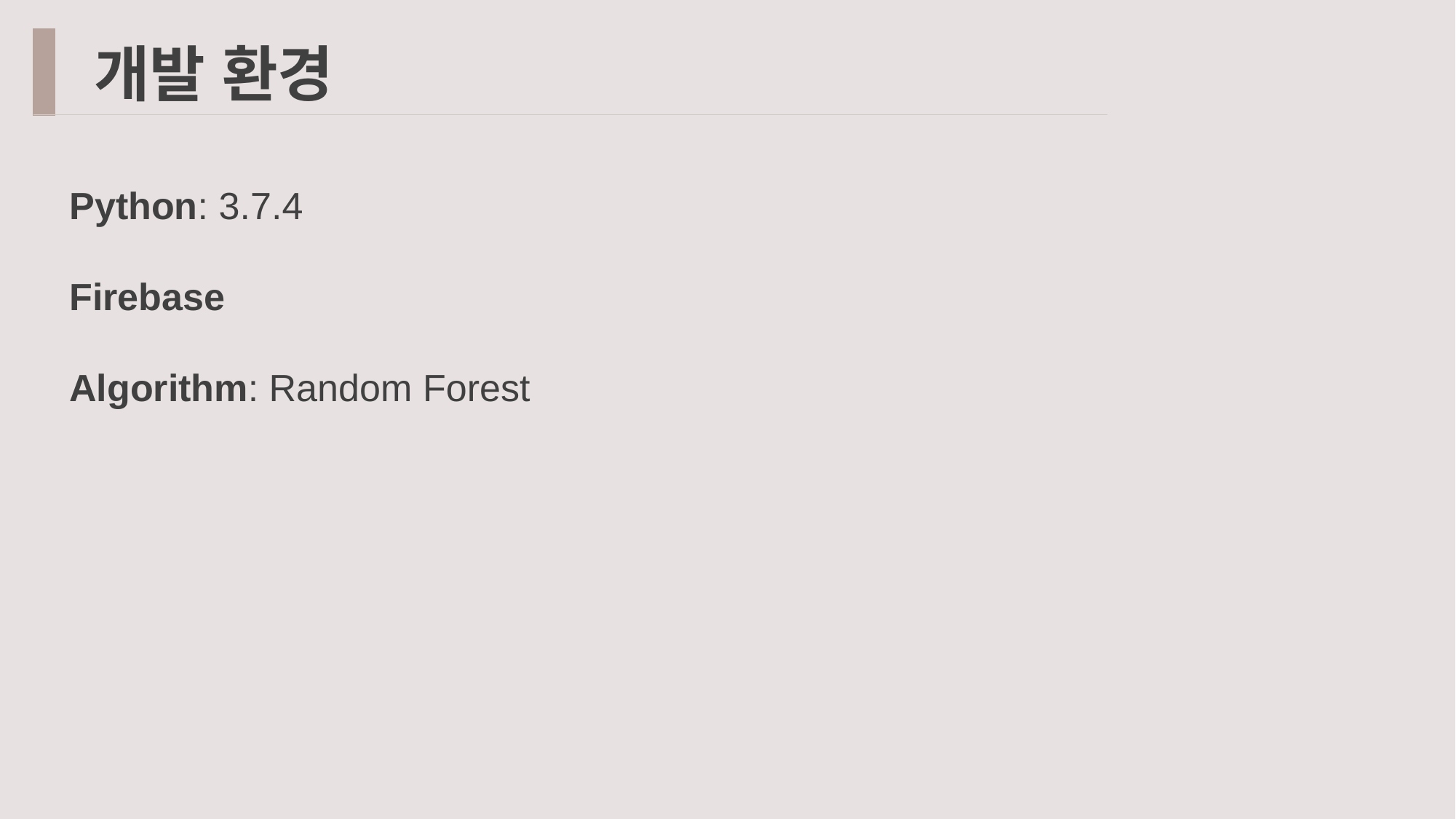

개발 환경
Python: 3.7.4

Firebase

Algorithm: Random Forest